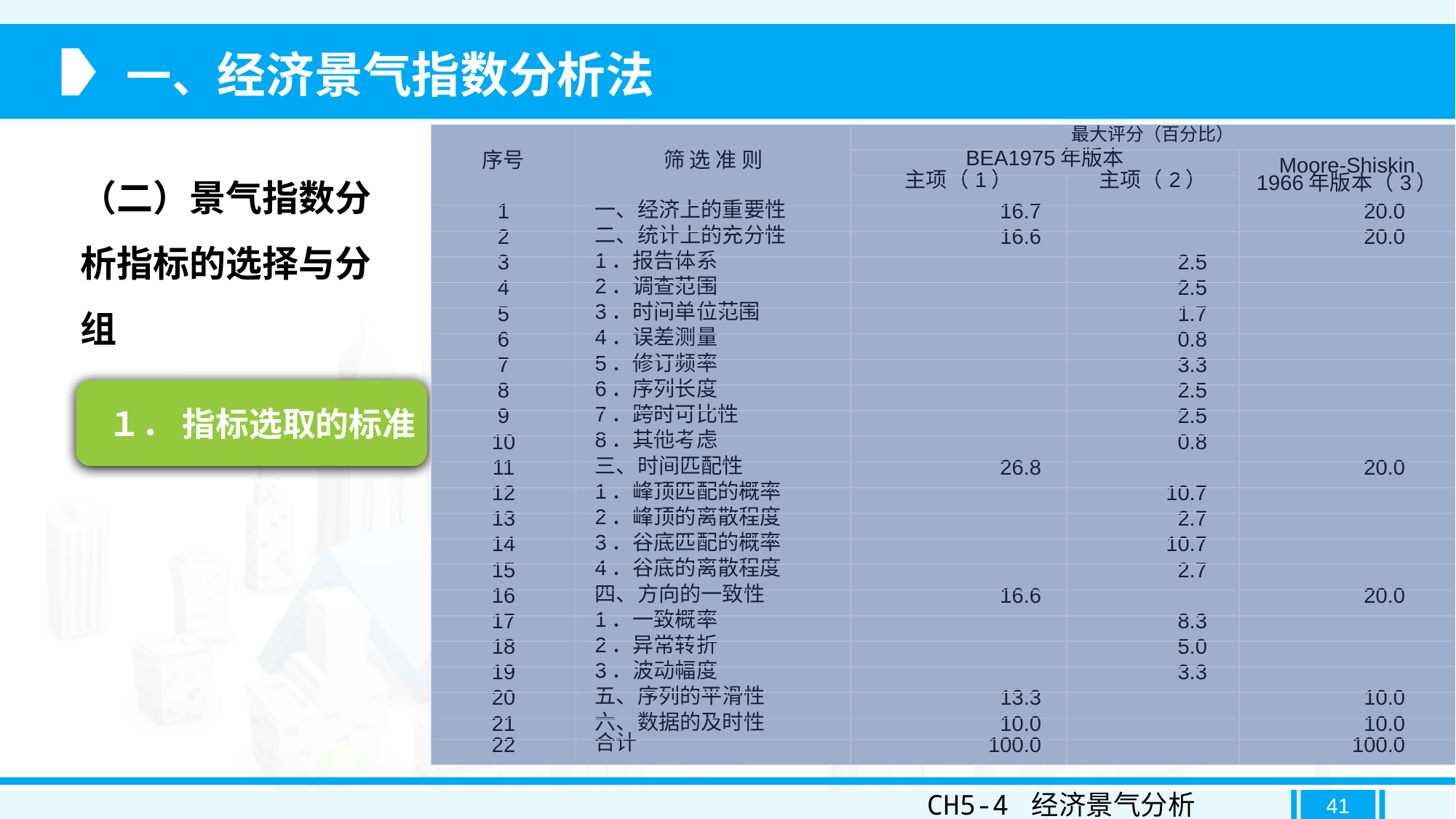

一、经济景气指数分析法

| 序号 | 筛 选 准 则 | 最大评分（百分比） |  |  |
| --- | --- | --- | --- | --- |
|  |  | BEA1975年版本 |  | Moore-Shiskin 1966年版本（3） |
|  |  | 主项（1） | 主项（2） |  |
| 1 | 一、经济上的重要性 | 16.7 |  | 20.0 |
| 2 | 二、统计上的充分性 | 16.6 |  | 20.0 |
| 3 | 1．报告体系 |  | 2.5 |  |
| 4 | 2．调查范围 |  | 2.5 |  |
| 5 | 3．时间单位范围 |  | 1.7 |  |
| 6 | 4．误差测量 |  | 0.8 |  |
| 7 | 5．修订频率 |  | 3.3 |  |
| 8 | 6．序列长度 |  | 2.5 |  |
| 9 | 7．跨时可比性 |  | 2.5 |  |
| 10 | 8．其他考虑 |  | 0.8 |  |
| 11 | 三、时间匹配性 | 26.8 |  | 20.0 |
| 12 | 1．峰顶匹配的概率 |  | 10.7 |  |
| 13 | 2．峰顶的离散程度 |  | 2.7 |  |
| 14 | 3．谷底匹配的概率 |  | 10.7 |  |
| 15 | 4．谷底的离散程度 |  | 2.7 |  |
| 16 | 四、方向的一致性 | 16.6 |  | 20.0 |
| 17 | 1．一致概率 |  | 8.3 |  |
| 18 | 2．异常转折 |  | 5.0 |  |
| 19 | 3．波动幅度 |  | 3.3 |  |
| 20 | 五、序列的平滑性 | 13.3 |  | 10.0 |
| 21 | 六、数据的及时性 | 10.0 |  | 10.0 |
| 22 | 合计 | 100.0 |  | 100.0 |

（二）景气指数分析指标的选择与分组
  １． 指标选取的标准
CH5-4 经济景气分析
41